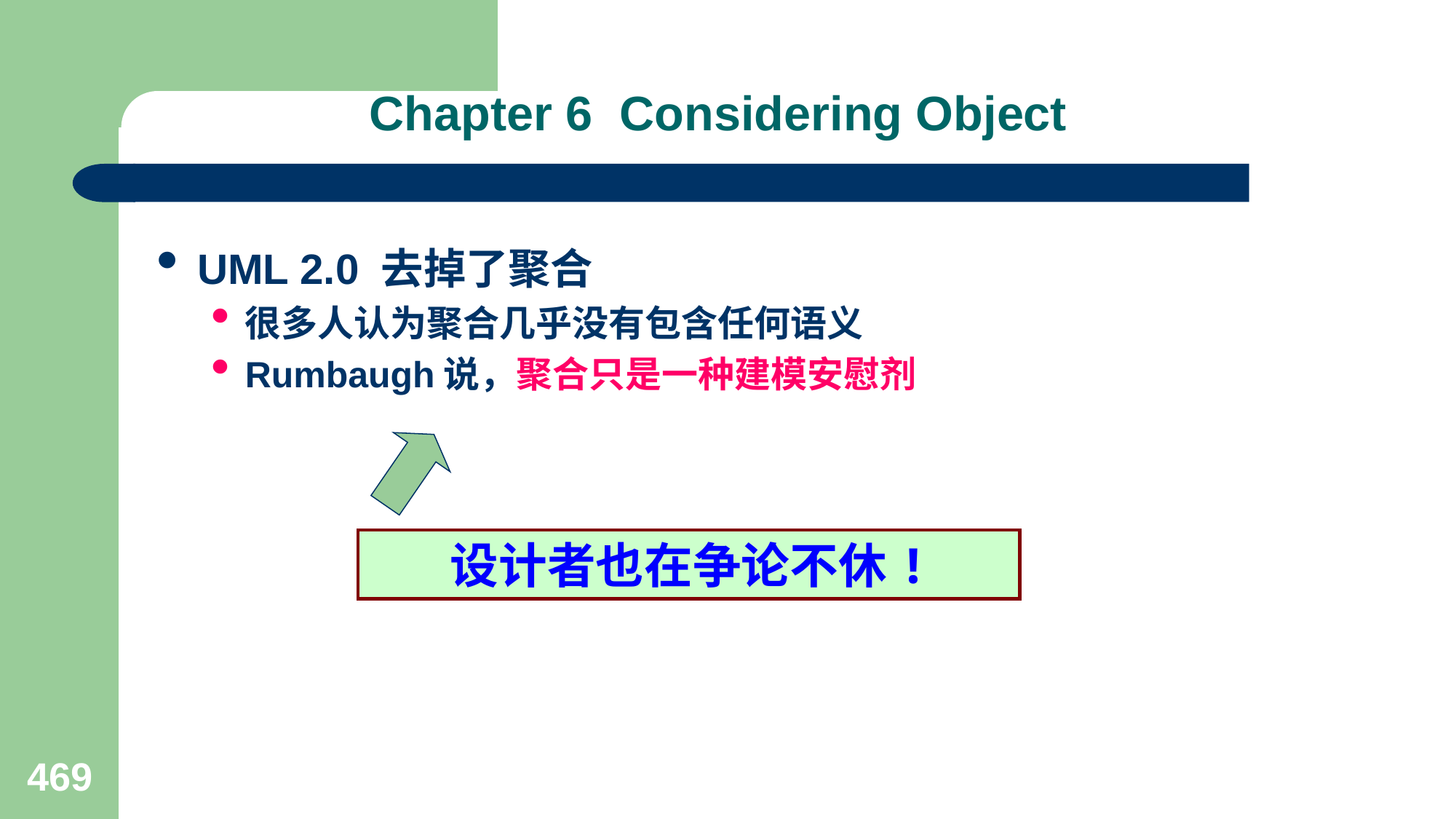

Chapter 6  Considering Object
UML 2.0 去掉了聚合
很多人认为聚合几乎没有包含任何语义
Rumbaugh说，聚合只是一种建模安慰剂

设计者也在争论不休!
469